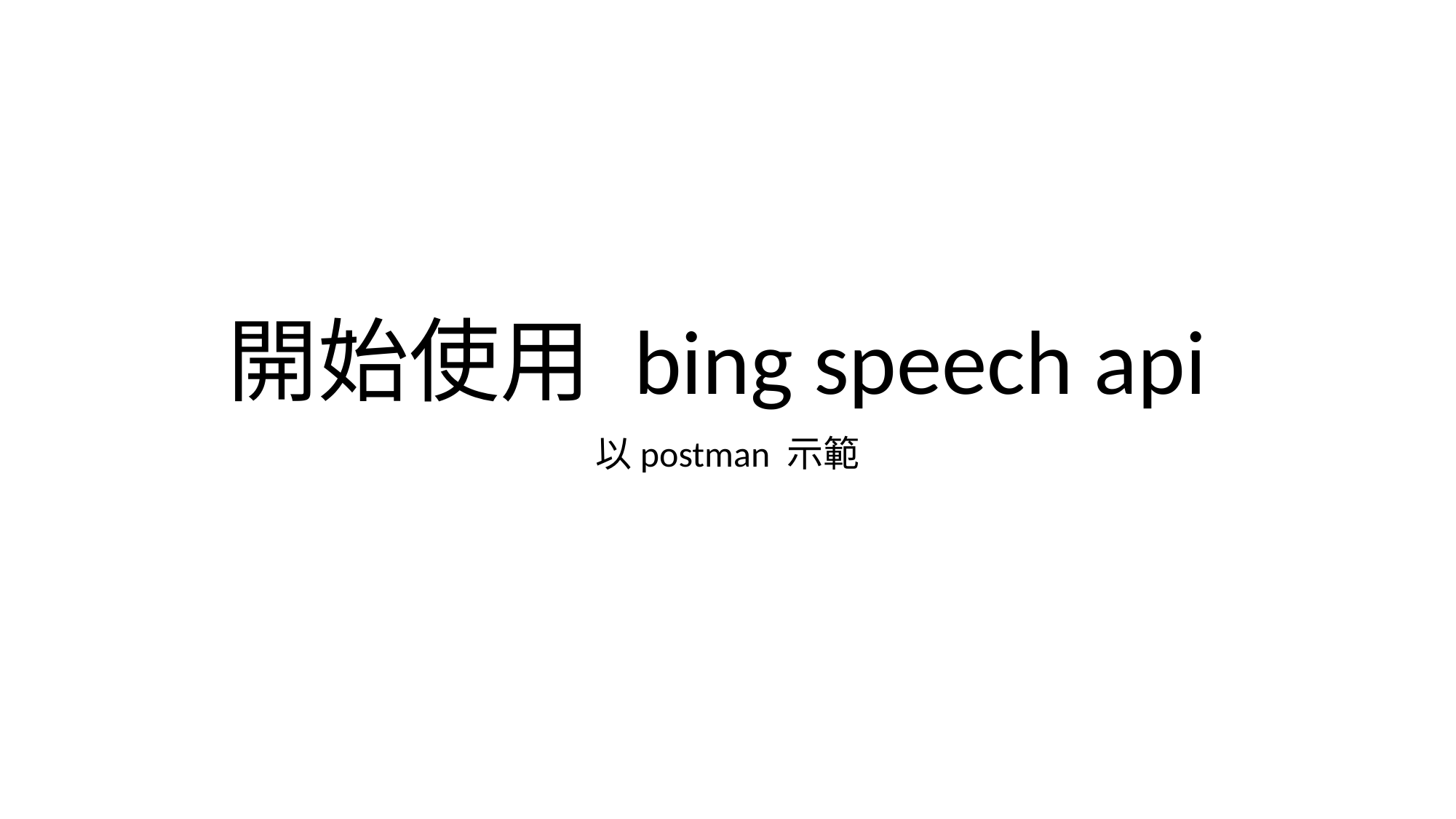

# 開始使用 bing speech api
以postman 示範